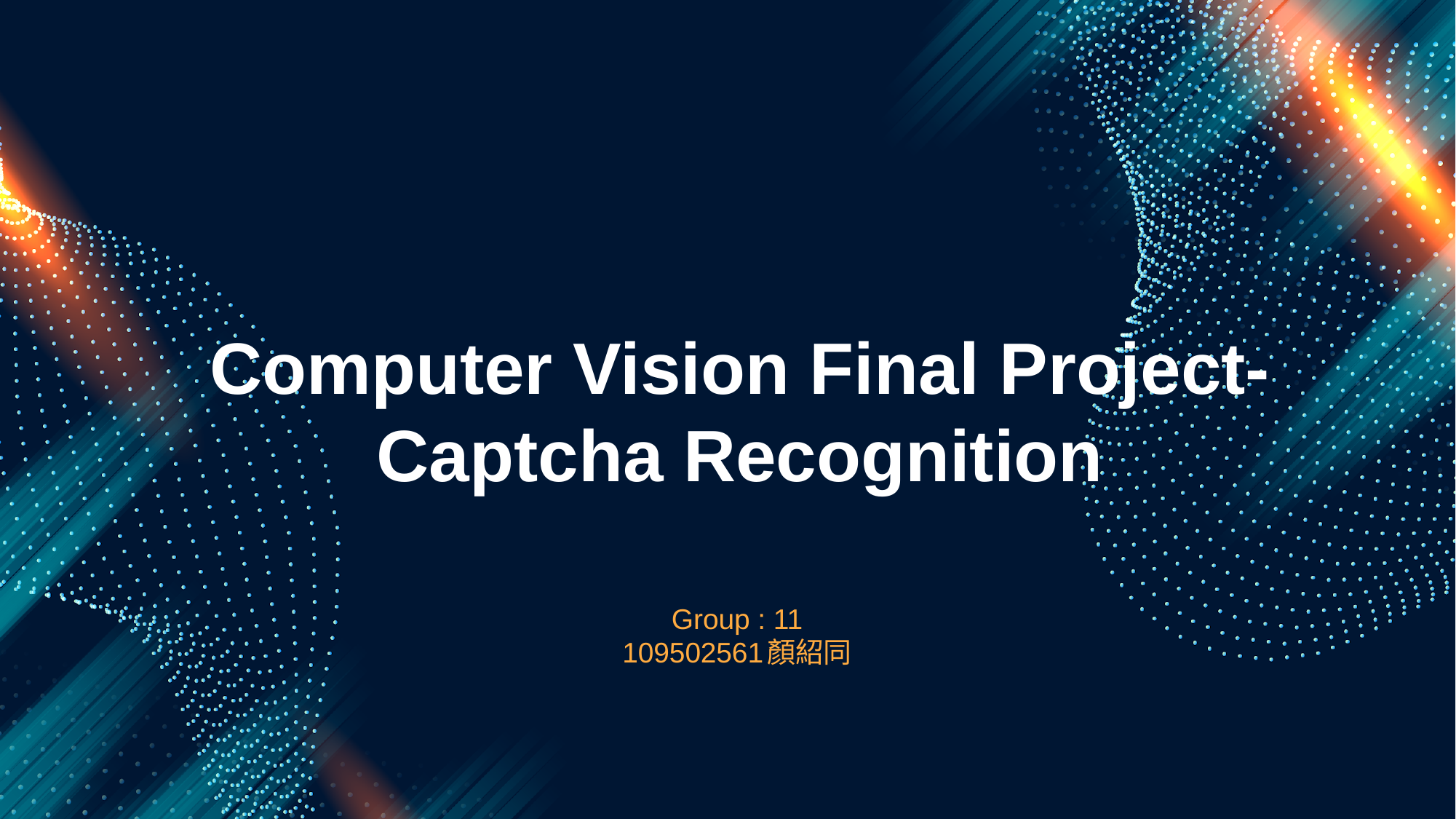

# Computer Vision Final Project- Captcha Recognition
Group : 11
109502561	顏紹同